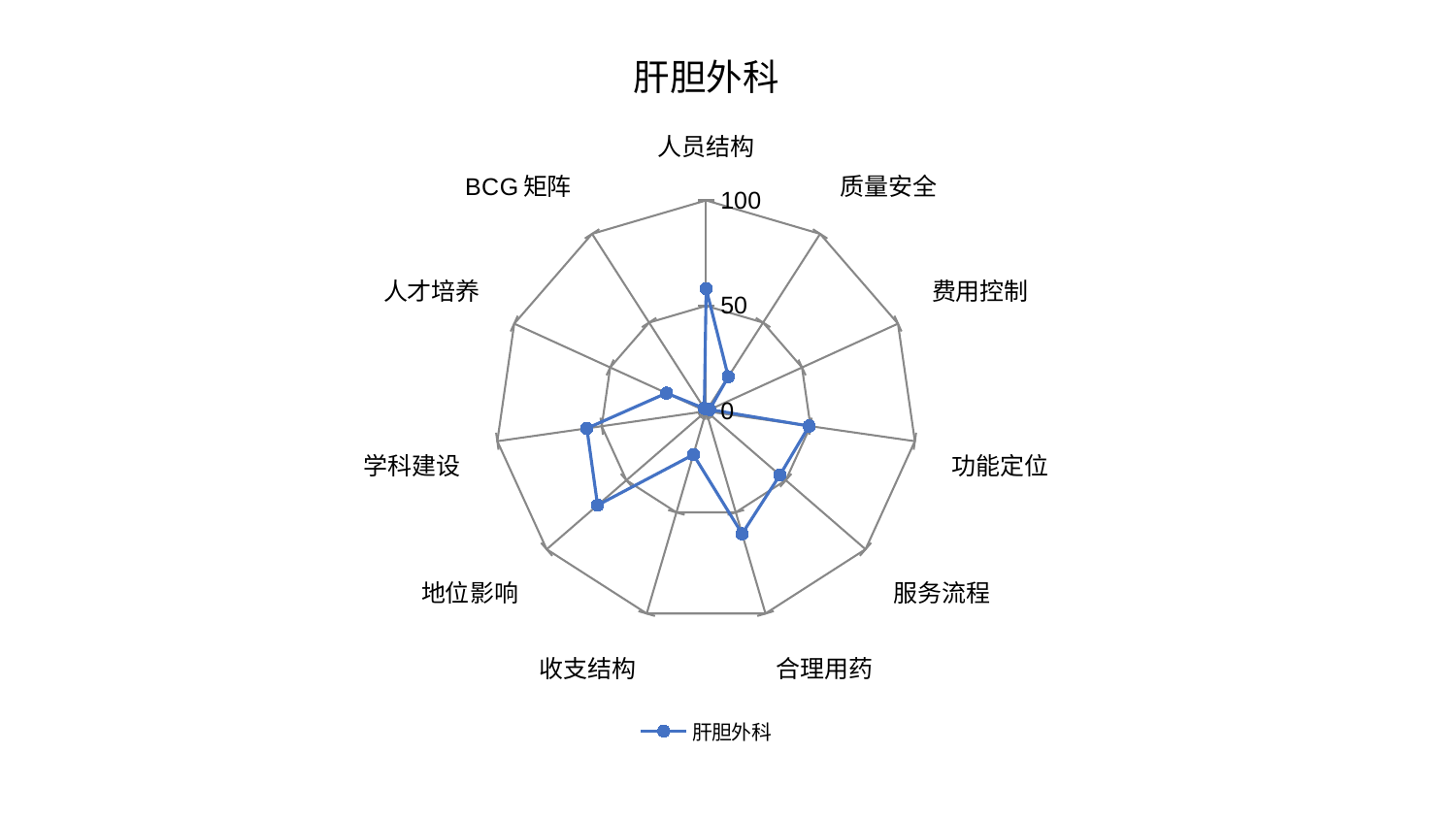

### Chart: 肝胆外科

| Category | 肝胆外科 |
|---|---|
| 人员结构 | 58.107561941469896 |
| 质量安全 | 19.468614838891174 |
| 费用控制 | 1.8528386941115114 |
| 功能定位 | 49.35655419122536 |
| 服务流程 | 46.295136921343186 |
| 合理用药 | 60.57439929092304 |
| 收支结构 | 21.490865916348394 |
| 地位影响 | 68.07022455337196 |
| 学科建设 | 57.12445465198611 |
| 人才培养 | 20.65006945928553 |
| BCG矩阵 | 1.5630015107965145 |
155